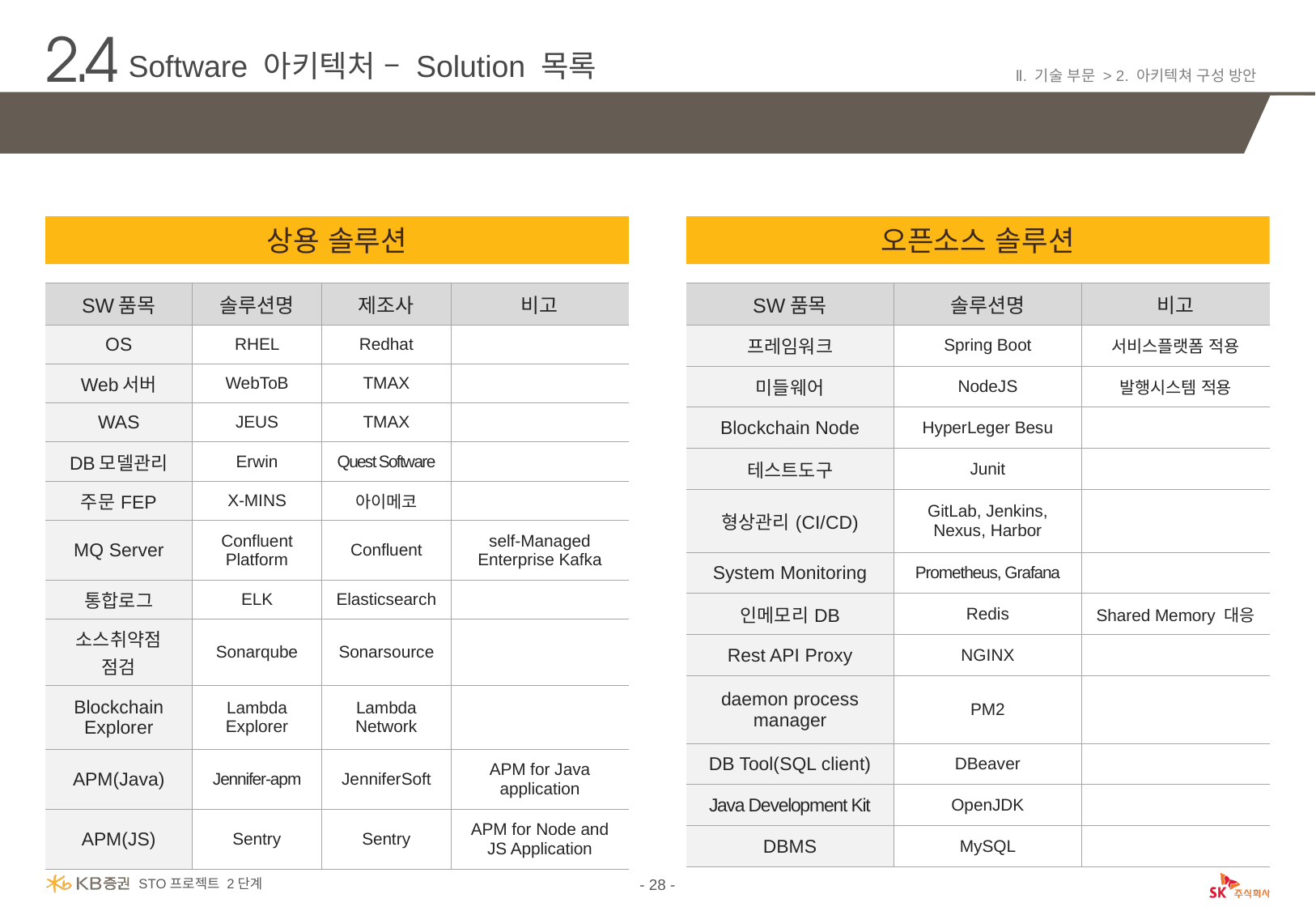

2.4
Software 아키텍처 – Solution 목록
Ⅱ. 기술 부문 > 2. 아키텍쳐 구성 방안
상용/오픈소스 솔루션으로 구분
상용 솔루션
오픈소스 솔루션
| SW품목 | 솔루션명 | 비고 |
| --- | --- | --- |
| 프레임워크 | Spring Boot | 서비스플랫폼 적용 |
| 미들웨어 | NodeJS | 발행시스템 적용 |
| Blockchain Node | HyperLeger Besu |  |
| 테스트도구 | Junit |  |
| 형상관리(CI/CD) | GitLab, Jenkins, Nexus, Harbor |  |
| System Monitoring | Prometheus, Grafana |  |
| 인메모리DB | Redis | Shared Memory 대응 |
| Rest API Proxy | NGINX |  |
| daemon process manager | PM2 |  |
| DB Tool(SQL client) | DBeaver |  |
| Java Development Kit | OpenJDK |  |
| DBMS | MySQL |  |
| SW품목 | 솔루션명 | 제조사 | 비고 |
| --- | --- | --- | --- |
| OS | RHEL | Redhat |  |
| Web서버 | WebToB | TMAX |  |
| WAS | JEUS | TMAX |  |
| DB모델관리 | Erwin | Quest Software |  |
| 주문FEP | X-MINS | 아이메코 |  |
| MQ Server | Confluent Platform | Confluent | self-Managed Enterprise Kafka |
| 통합로그 | ELK | Elasticsearch |  |
| 소스취약점 점검 | Sonarqube | Sonarsource |  |
| Blockchain Explorer | Lambda Explorer | Lambda Network |  |
| APM(Java) | Jennifer-apm | JenniferSoft | APM for Java application |
| APM(JS) | Sentry | Sentry | APM for Node and JS Application |